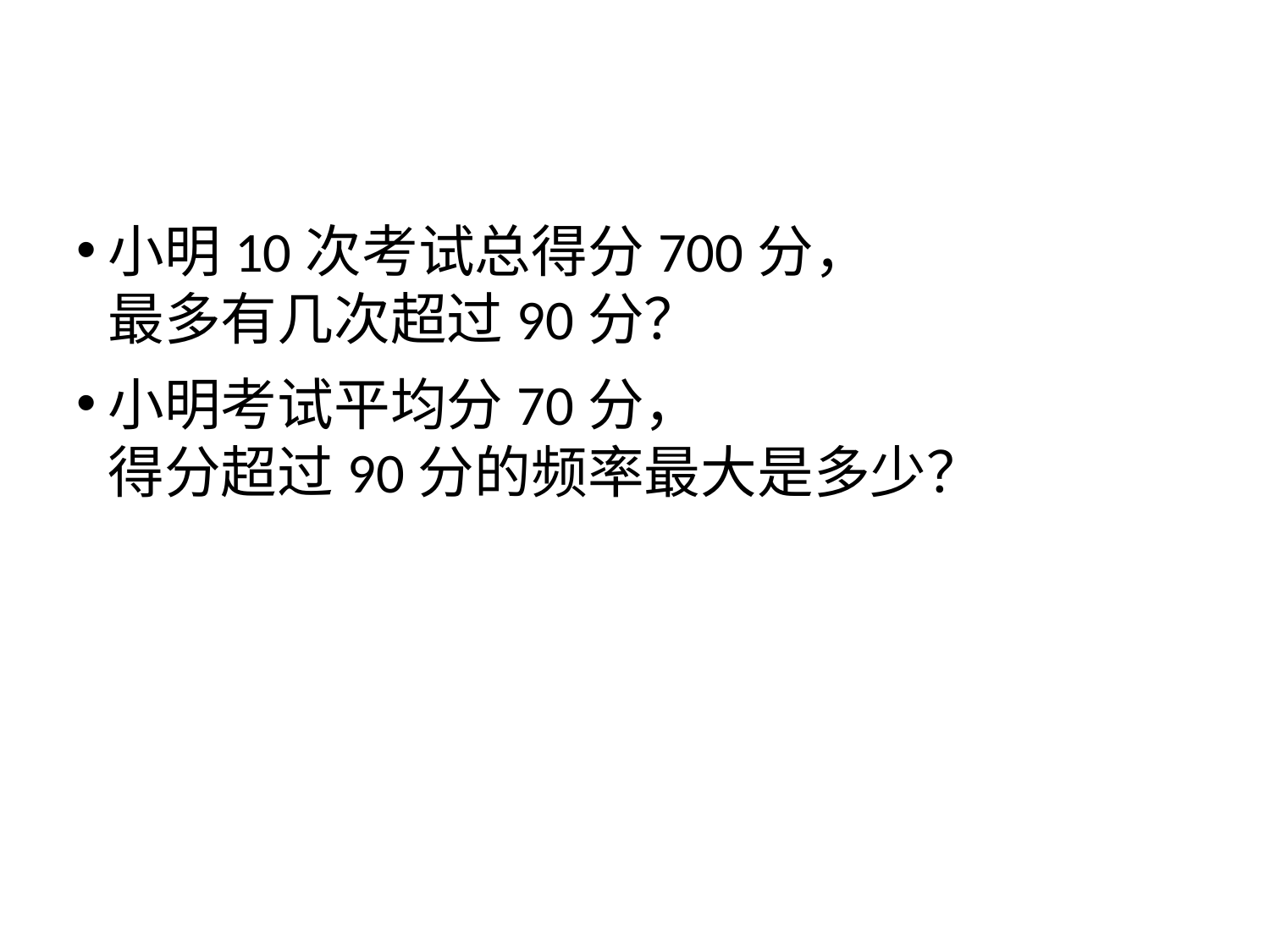

小明10次考试总得分700分，
最多有几次超过90分？
小明考试平均分70分，
得分超过90分的频率最大是多少？
3